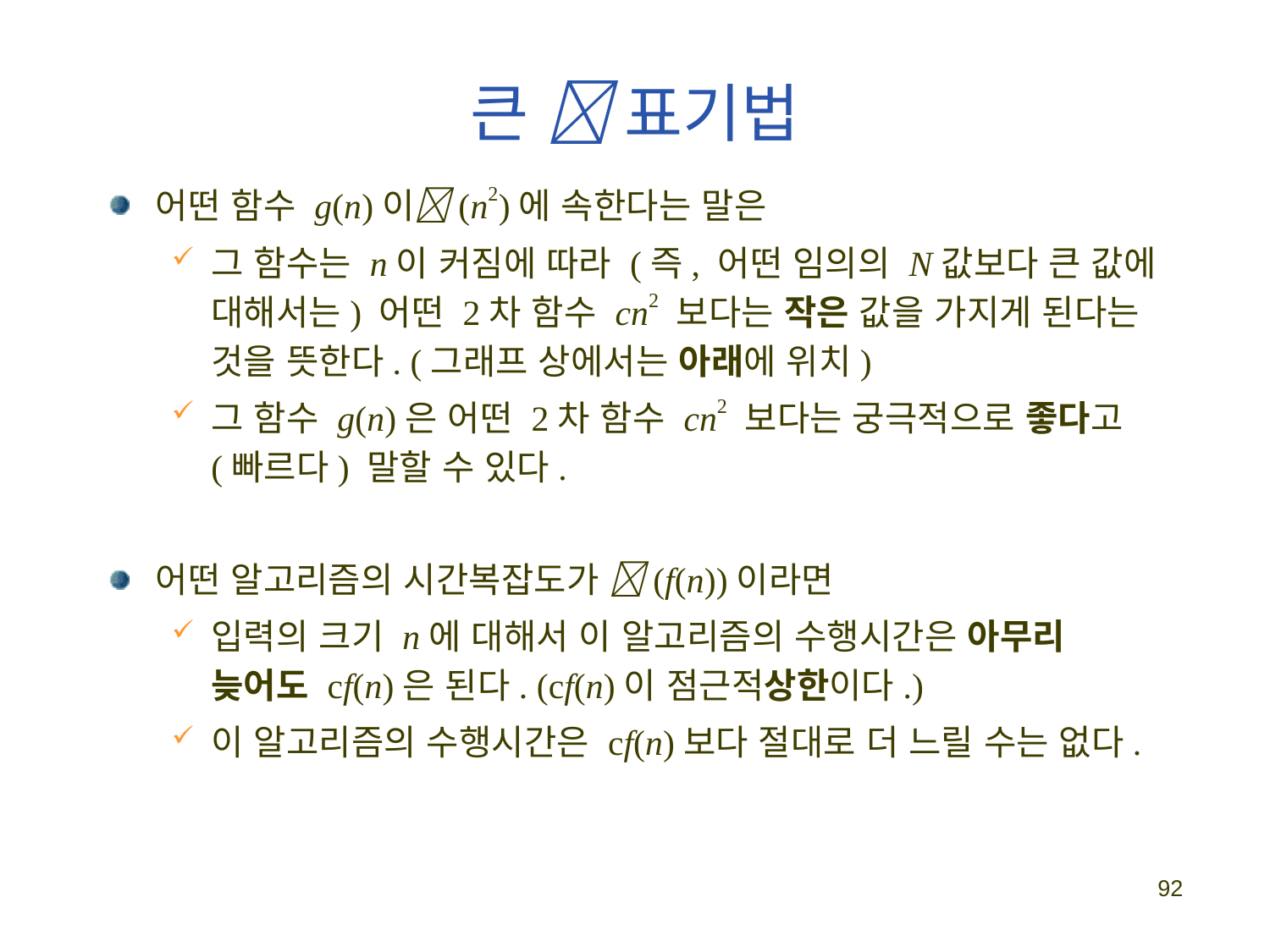

큰 Ο 표기법
어떤 함수 g(n)이Ο(n2)에 속한다는 말은
그 함수는 n이 커짐에 따라 (즉, 어떤 임의의 N값보다 큰 값에 대해서는) 어떤 2차 함수 cn2 보다는 작은 값을 가지게 된다는 것을 뜻한다. (그래프 상에서는 아래에 위치)
그 함수 g(n)은 어떤 2차 함수 cn2 보다는 궁극적으로 좋다고 (빠르다) 말할 수 있다.

어떤 알고리즘의 시간복잡도가 Ο(f(n))이라면
입력의 크기 n에 대해서 이 알고리즘의 수행시간은 아무리 늦어도 cf(n)은 된다. (cf(n)이 점근적상한이다.)
이 알고리즘의 수행시간은 cf(n)보다 절대로 더 느릴 수는 없다.
92